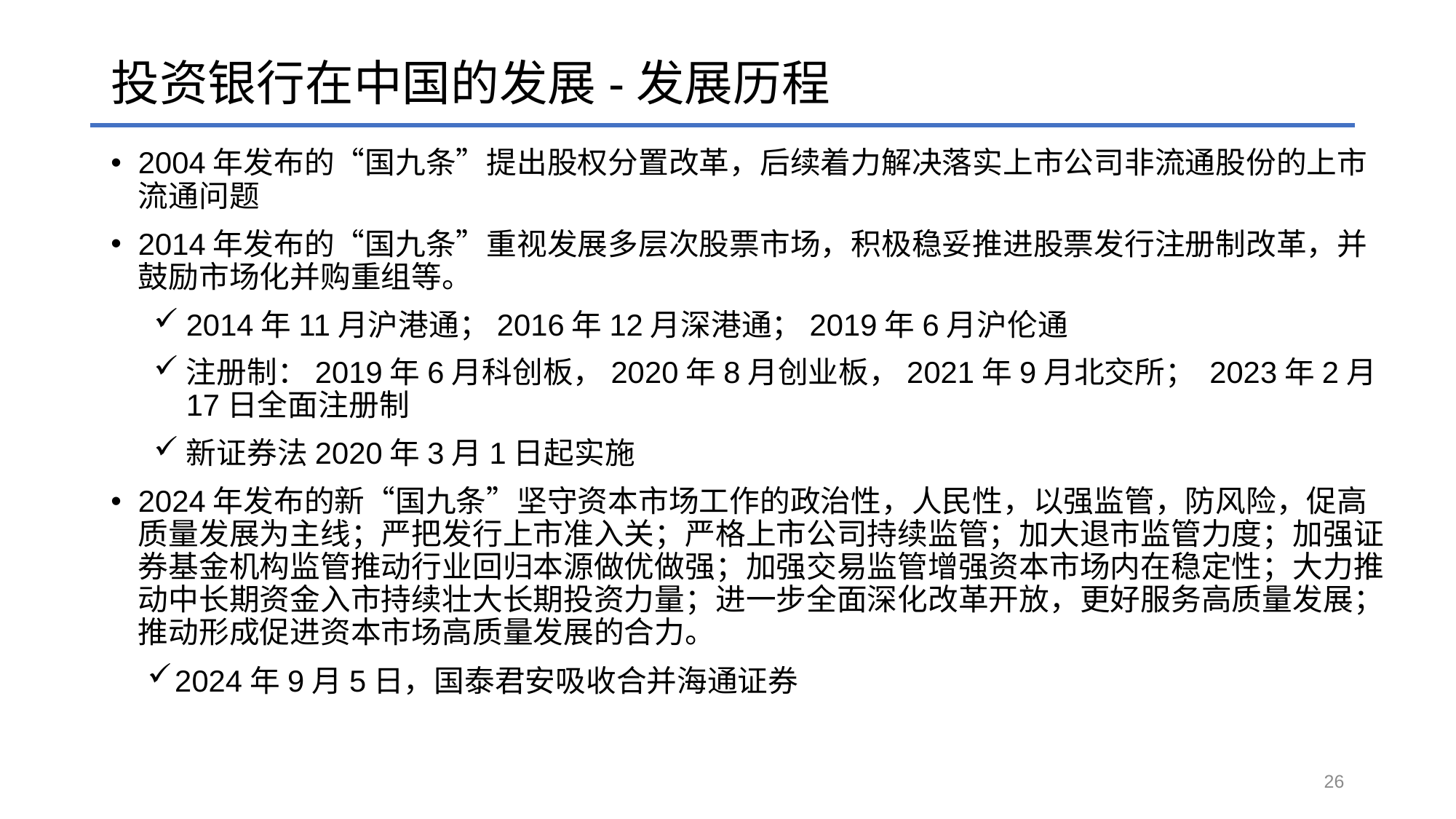

# 投资银行在中国的发展-发展历程
2004年发布的“国九条”提出股权分置改革，后续着力解决落实上市公司非流通股份的上市流通问题
2014年发布的“国九条”重视发展多层次股票市场，积极稳妥推进股票发行注册制改革，并鼓励市场化并购重组等。
2014年11月沪港通；2016年12月深港通；2019年6月沪伦通
注册制：2019年6月科创板，2020年8月创业板，2021年9月北交所； 2023年2月17日全面注册制
新证券法2020年3月1日起实施
2024年发布的新“国九条”坚守资本市场工作的政治性，人民性，以强监管，防风险，促高质量发展为主线；严把发行上市准入关；严格上市公司持续监管；加大退市监管力度；加强证券基金机构监管推动行业回归本源做优做强；加强交易监管增强资本市场内在稳定性；大力推动中长期资金入市持续壮大长期投资力量；进一步全面深化改革开放，更好服务高质量发展；推动形成促进资本市场高质量发展的合力。
2024年9月5日，国泰君安吸收合并海通证券
26